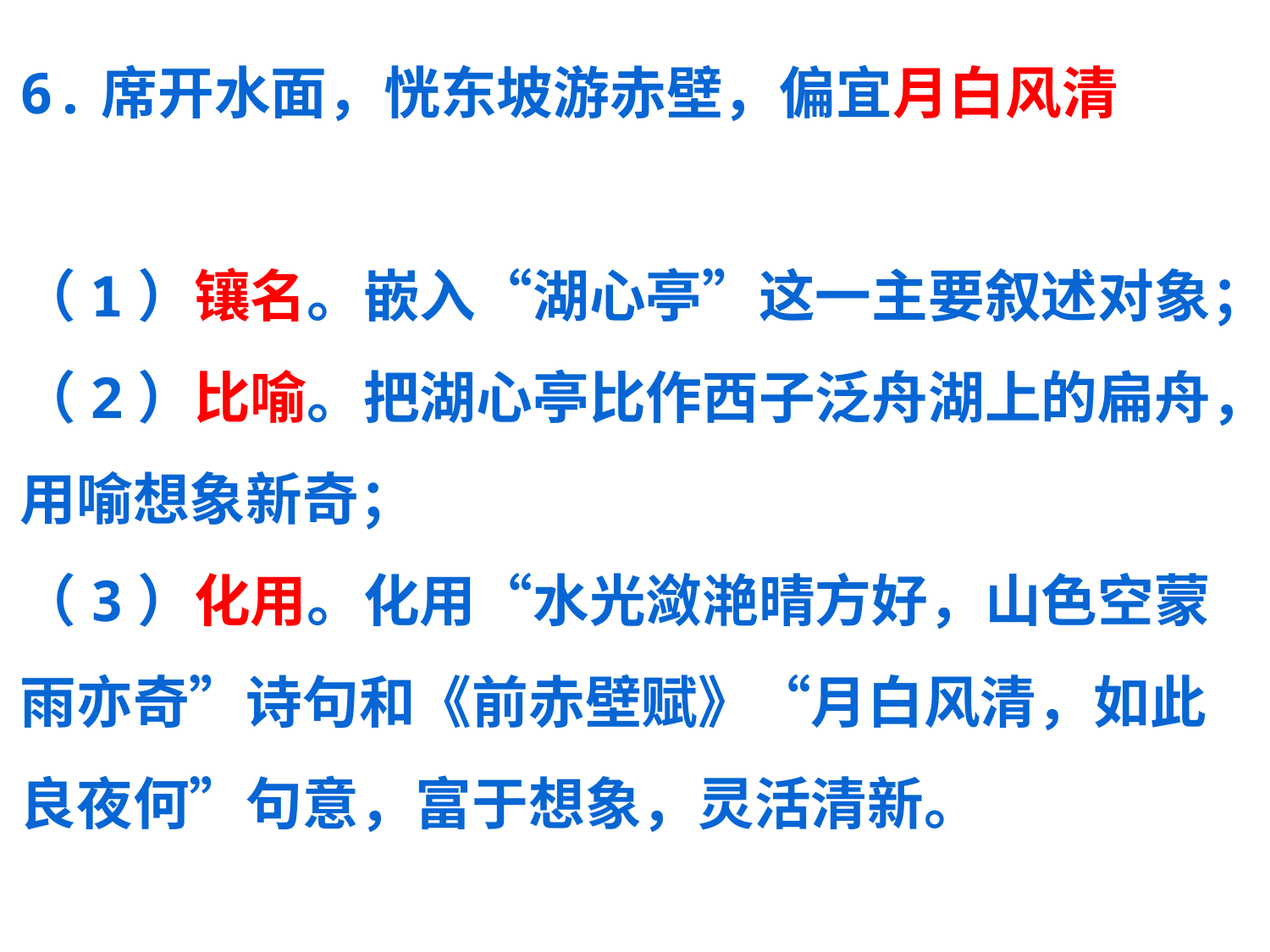

6.席开水面，恍东坡游赤壁，偏宜月白风清

（1）镶名。嵌入“湖心亭”这一主要叙述对象；
（2）比喻。把湖心亭比作西子泛舟湖上的扁舟，用喻想象新奇；
（3）化用。化用“水光潋滟晴方好，山色空蒙雨亦奇”诗句和《前赤壁赋》“月白风清，如此良夜何”句意，富于想象，灵活清新。